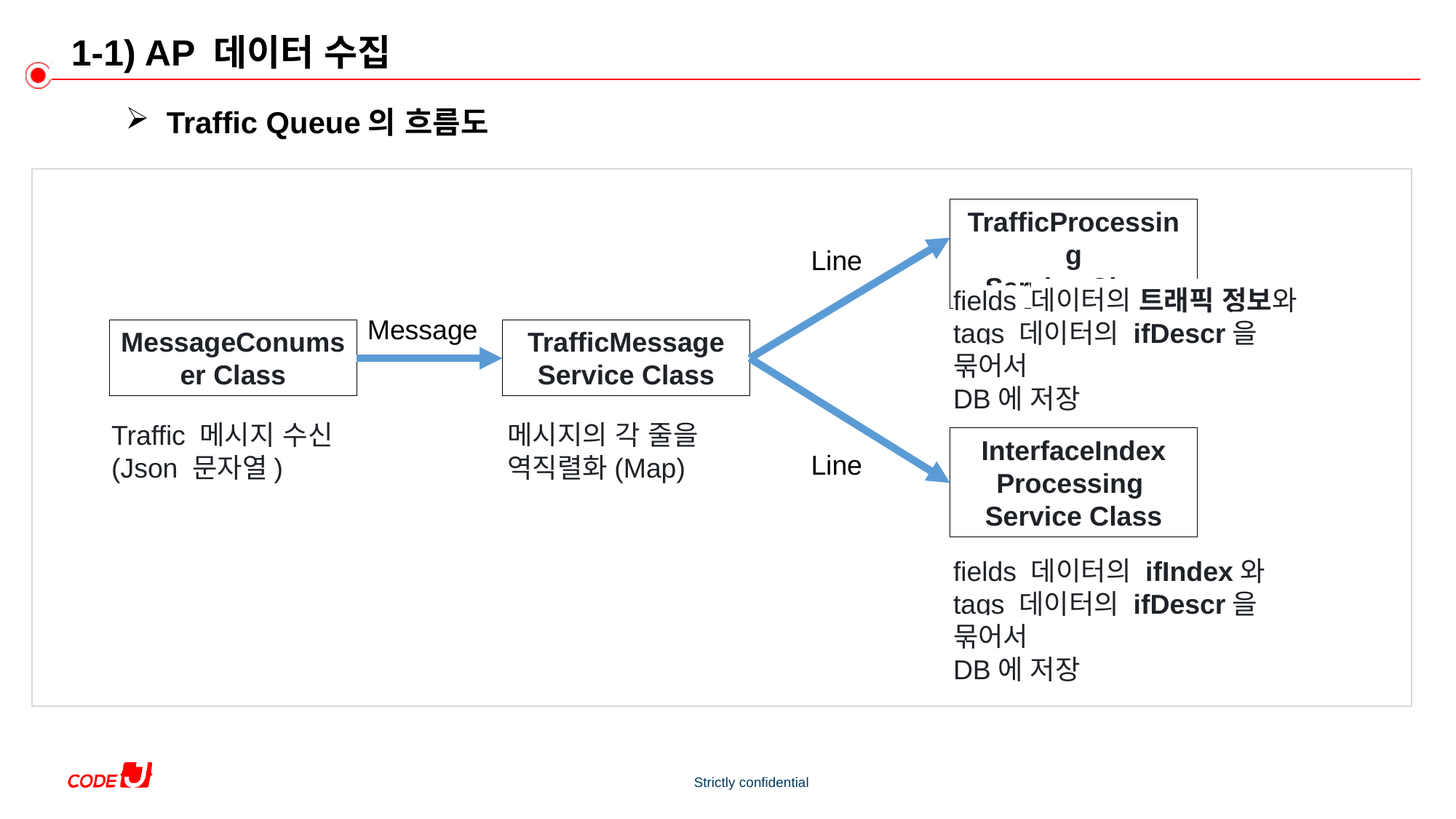

# 1-1) AP 데이터 수집
Traffic Queue의 흐름도

TrafficProcessing
Service Class
Line
fields 데이터의 트래픽 정보와
tags 데이터의 ifDescr을 묶어서
DB에 저장
Message
TrafficMessage
Service Class
MessageConumser Class
Traffic 메시지 수신
(Json 문자열)
메시지의 각 줄을
역직렬화(Map)
InterfaceIndex
Processing
Service Class
Line
fields 데이터의 ifIndex와
tags 데이터의 ifDescr을 묶어서
DB에 저장